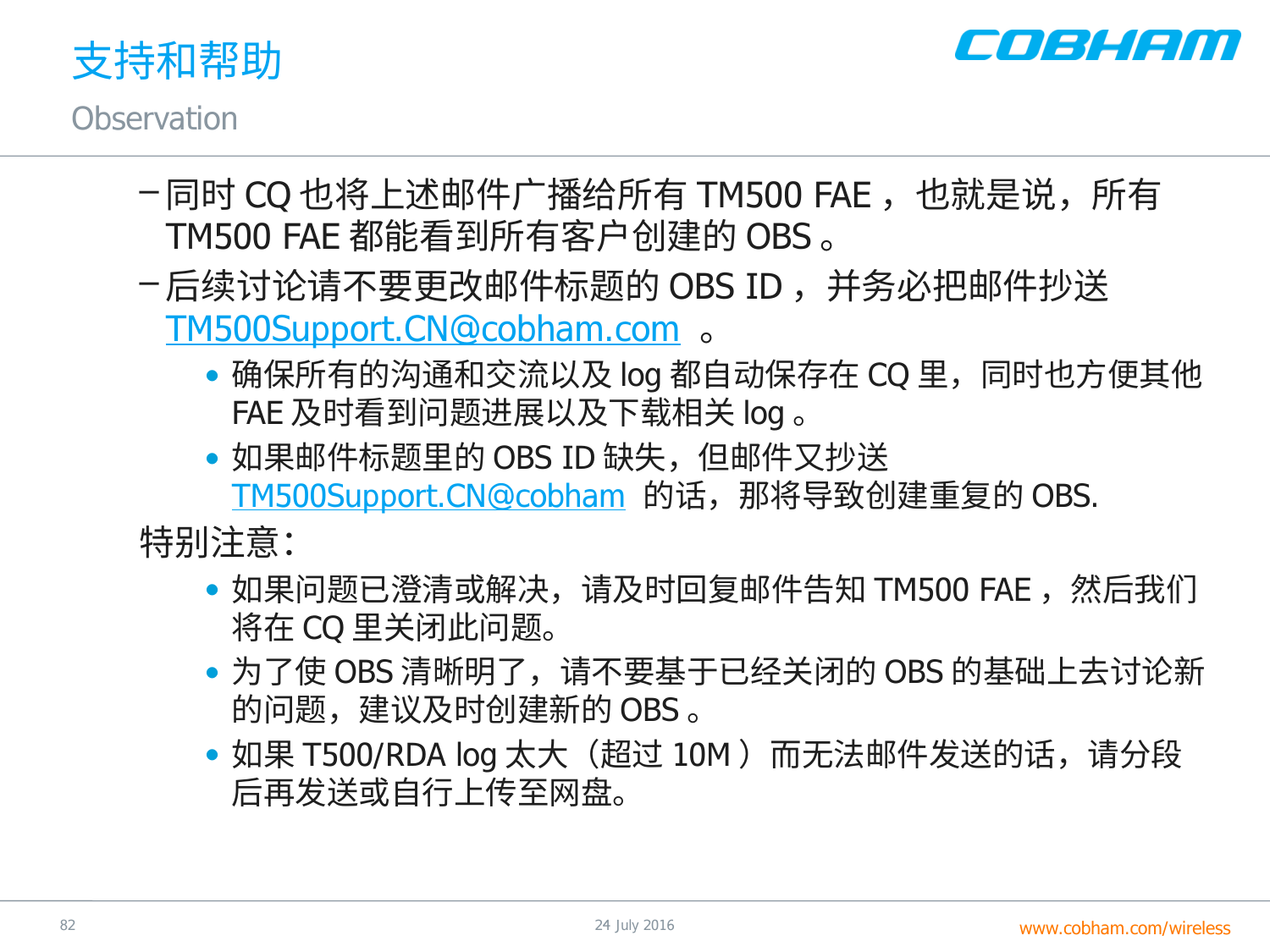

# 支持和帮助
Observation
同时CQ也将上述邮件广播给所有TM500 FAE，也就是说，所有TM500 FAE都能看到所有客户创建的OBS。
后续讨论请不要更改邮件标题的OBS ID，并务必把邮件抄送 TM500Support.CN@cobham.com 。
确保所有的沟通和交流以及log都自动保存在CQ里，同时也方便其他FAE及时看到问题进展以及下载相关log。
如果邮件标题里的OBS ID缺失，但邮件又抄送 TM500Support.CN@cobham 的话，那将导致创建重复的OBS.
特别注意：
如果问题已澄清或解决，请及时回复邮件告知TM500 FAE，然后我们将在CQ里关闭此问题。
为了使OBS清晰明了，请不要基于已经关闭的OBS的基础上去讨论新的问题，建议及时创建新的OBS。
如果T500/RDA log太大（超过10M）而无法邮件发送的话，请分段后再发送或自行上传至网盘。
82
24 July 2016